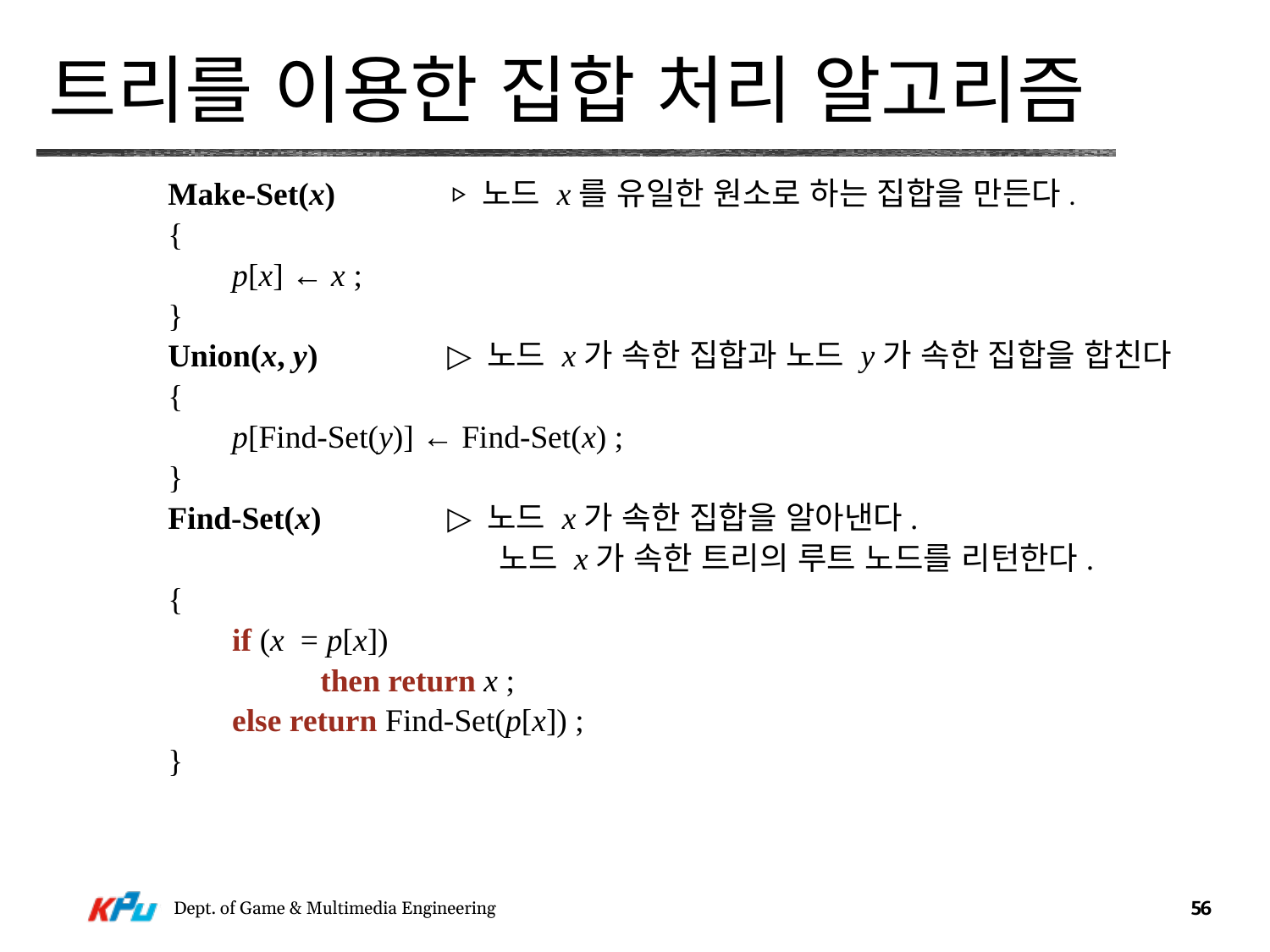

# 트리를 이용한 집합 처리 알고리즘

Make-Set(x) 	▷ 노드 x를 유일한 원소로 하는 집합을 만든다.
{
        p[x] ← x ;
}
Union(x, y) 	▷ 노드 x가 속한 집합과 노드 y가 속한 집합을 합친다
{
        p[Find-Set(y)] ← Find-Set(x) ;
}
Find-Set(x) 	▷ 노드 x가 속한 집합을 알아낸다.
			     노드 x가 속한 트리의 루트 노드를 리턴한다.
{
        if (x  = p[x])
		then return x ;
        else return Find-Set(p[x]) ;
}
Dept. of Game & Multimedia Engineering
56